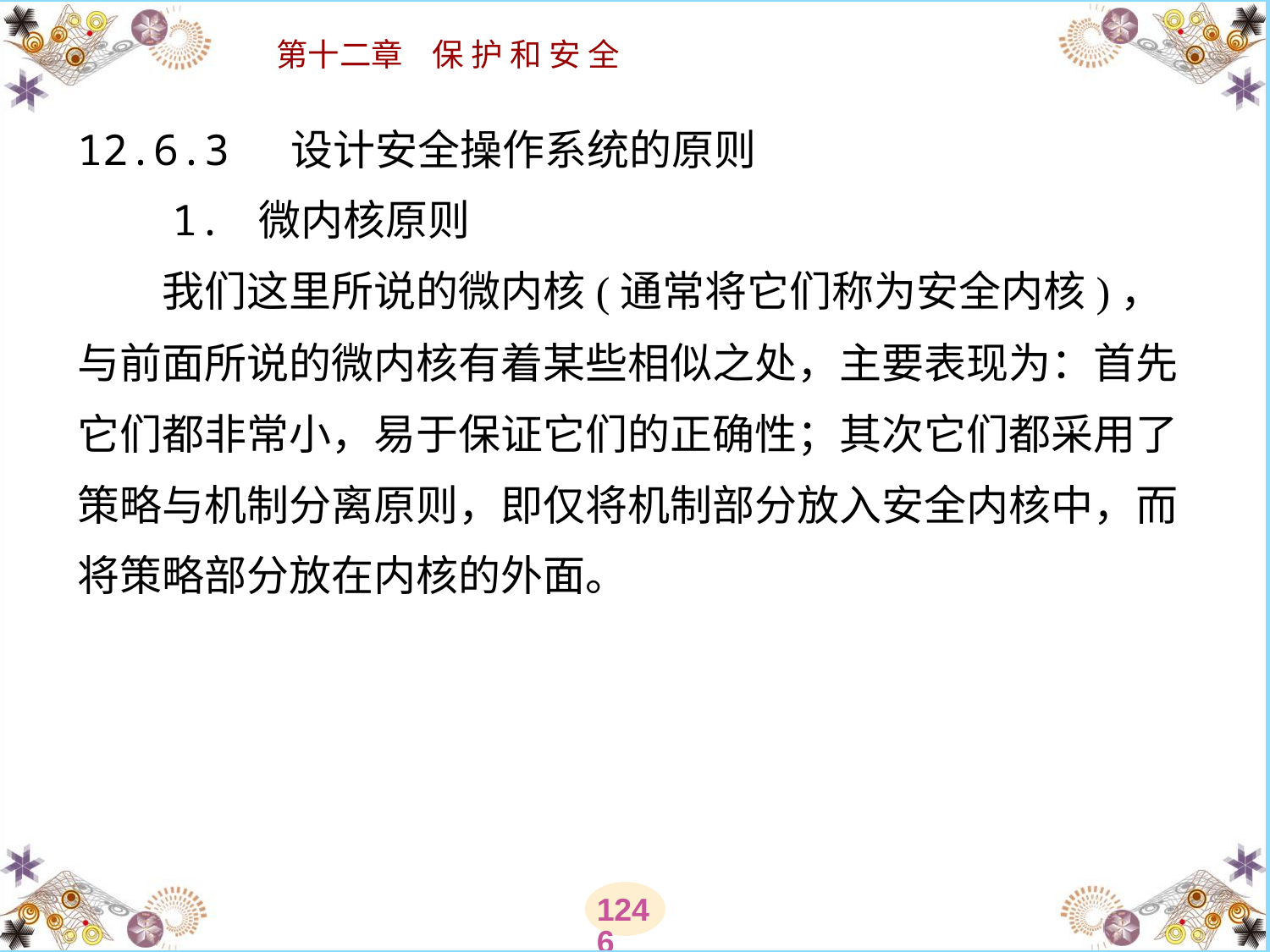

# 12.6.3  设计安全操作系统的原则 　　1. 微内核原则 　　我们这里所说的微内核(通常将它们称为安全内核)，与前面所说的微内核有着某些相似之处，主要表现为：首先它们都非常小，易于保证它们的正确性；其次它们都采用了策略与机制分离原则，即仅将机制部分放入安全内核中，而将策略部分放在内核的外面。